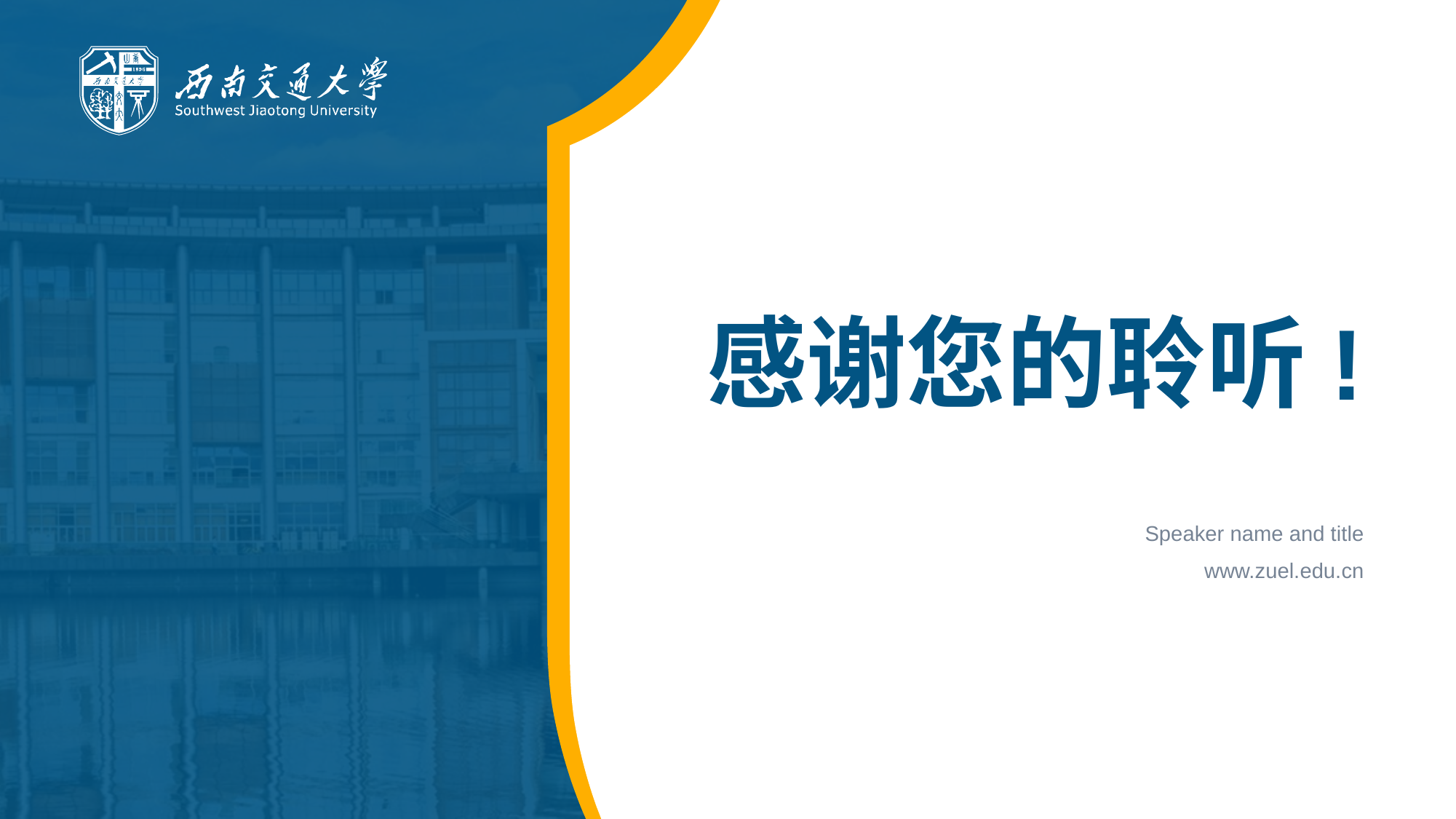

# 感谢您的聆听!
Speaker name and title
www.zuel.edu.cn